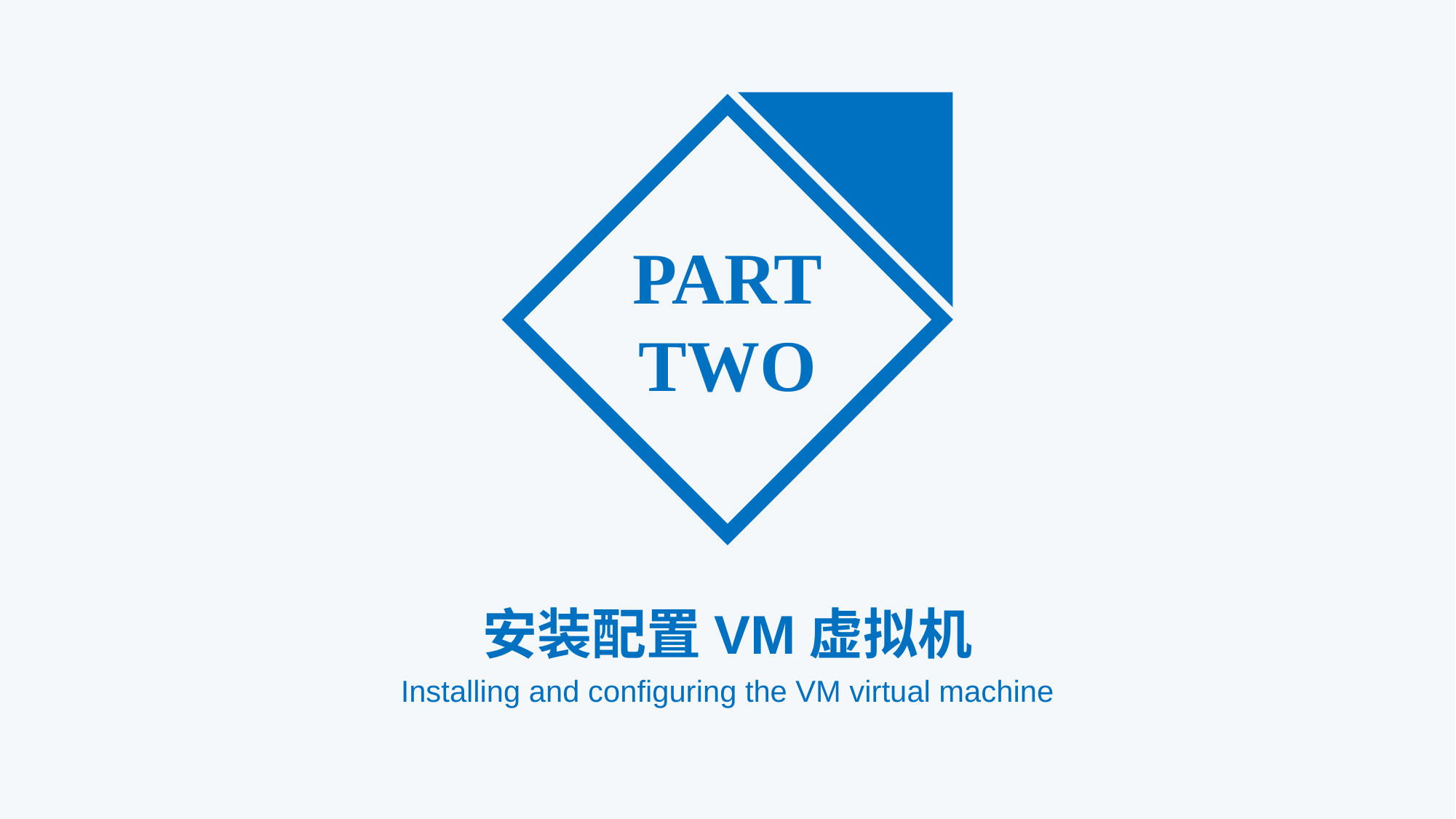

PART
TWO
安装配置VM虚拟机
Installing and configuring the VM virtual machine